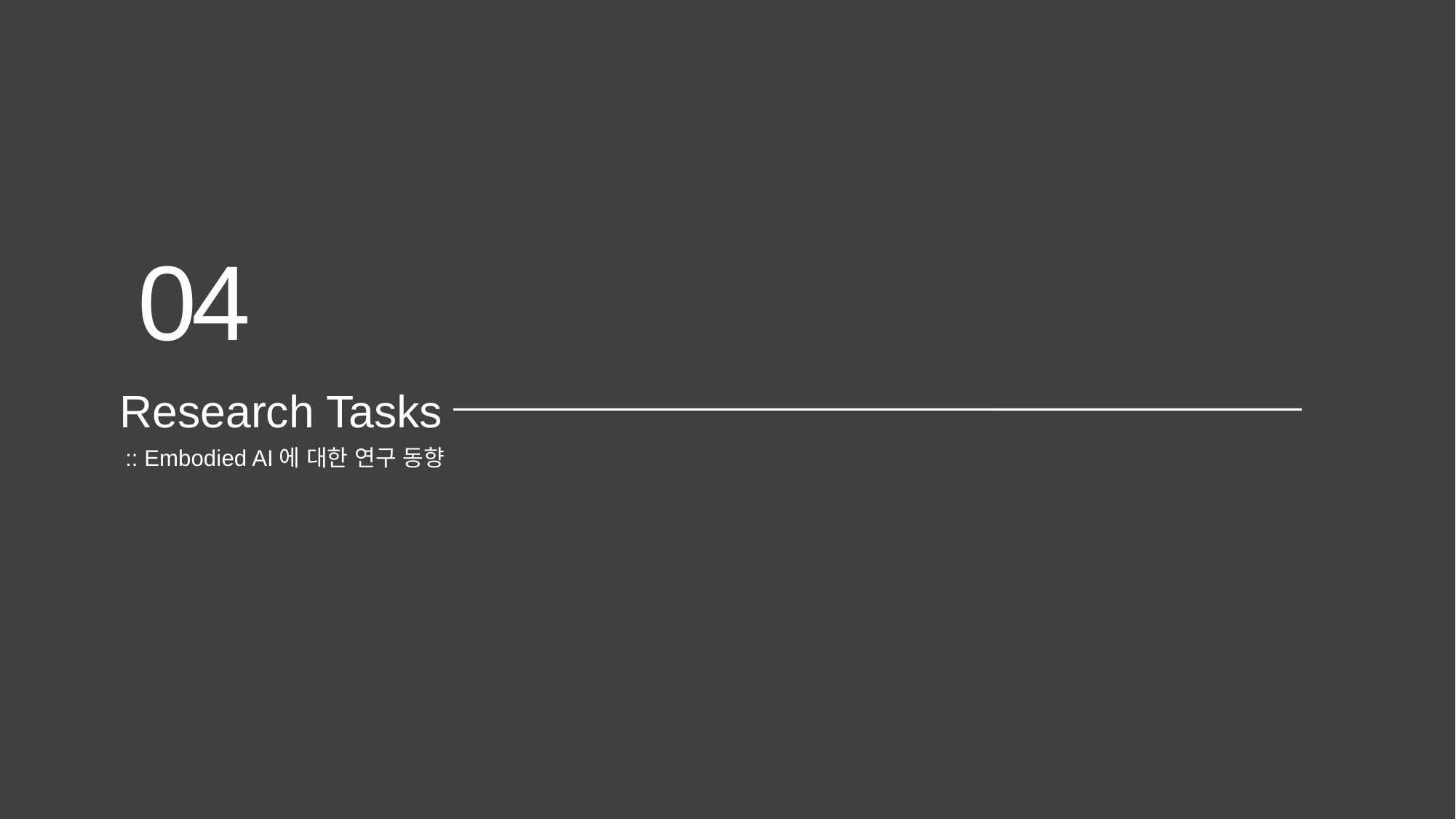

04
Research Tasks
:: Embodied AI에 대한 연구 동향